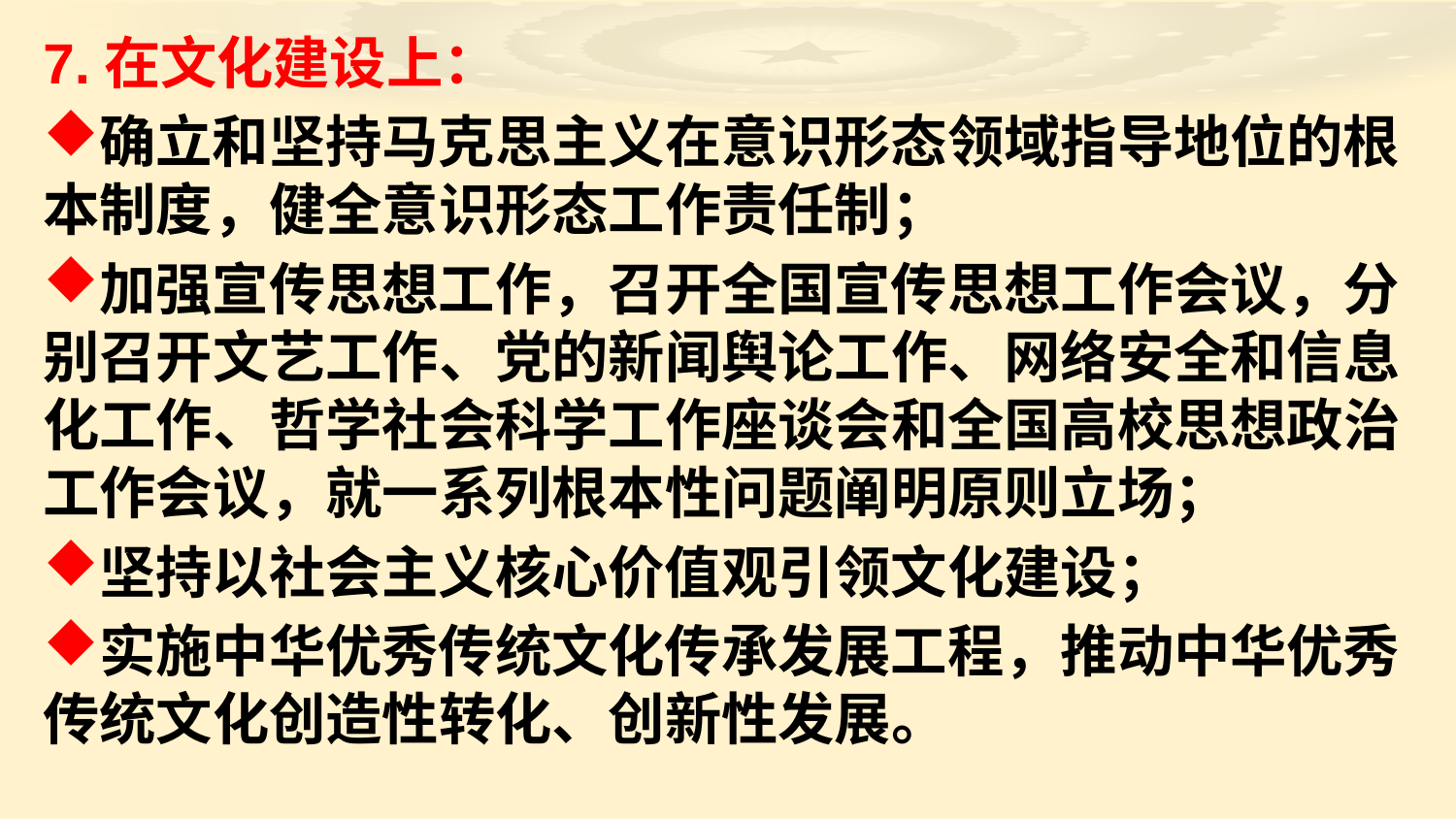

7.在文化建设上：
确立和坚持马克思主义在意识形态领域指导地位的根本制度，健全意识形态工作责任制；
加强宣传思想工作，召开全国宣传思想工作会议，分别召开文艺工作、党的新闻舆论工作、网络安全和信息化工作、哲学社会科学工作座谈会和全国高校思想政治工作会议，就一系列根本性问题阐明原则立场；
坚持以社会主义核心价值观引领文化建设；
实施中华优秀传统文化传承发展工程，推动中华优秀传统文化创造性转化、创新性发展。